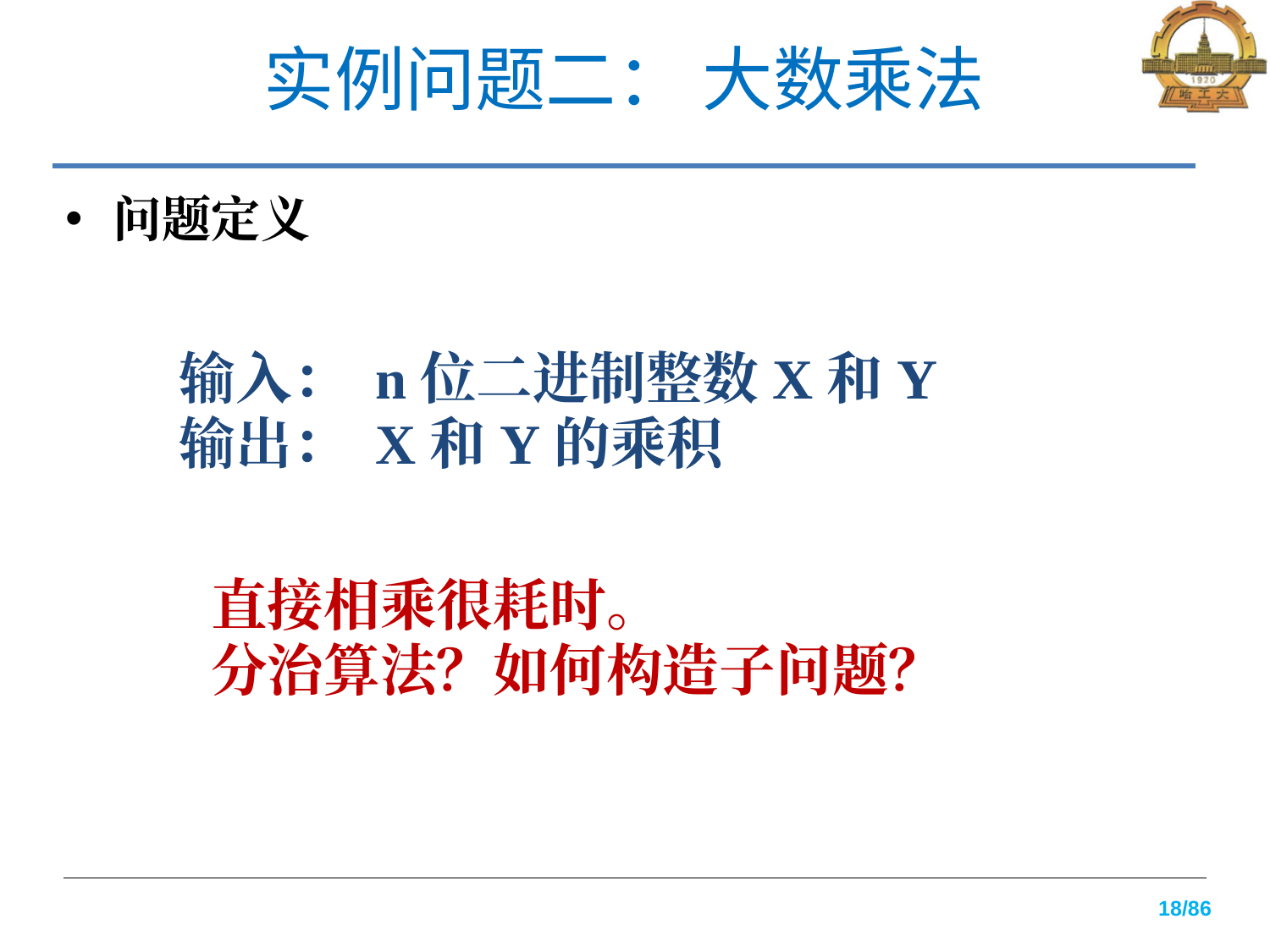

# 实例问题二： 大数乘法
问题定义

输入： n位二进制整数X和Y
输出： X和Y的乘积
直接相乘很耗时。
分治算法？如何构造子问题？